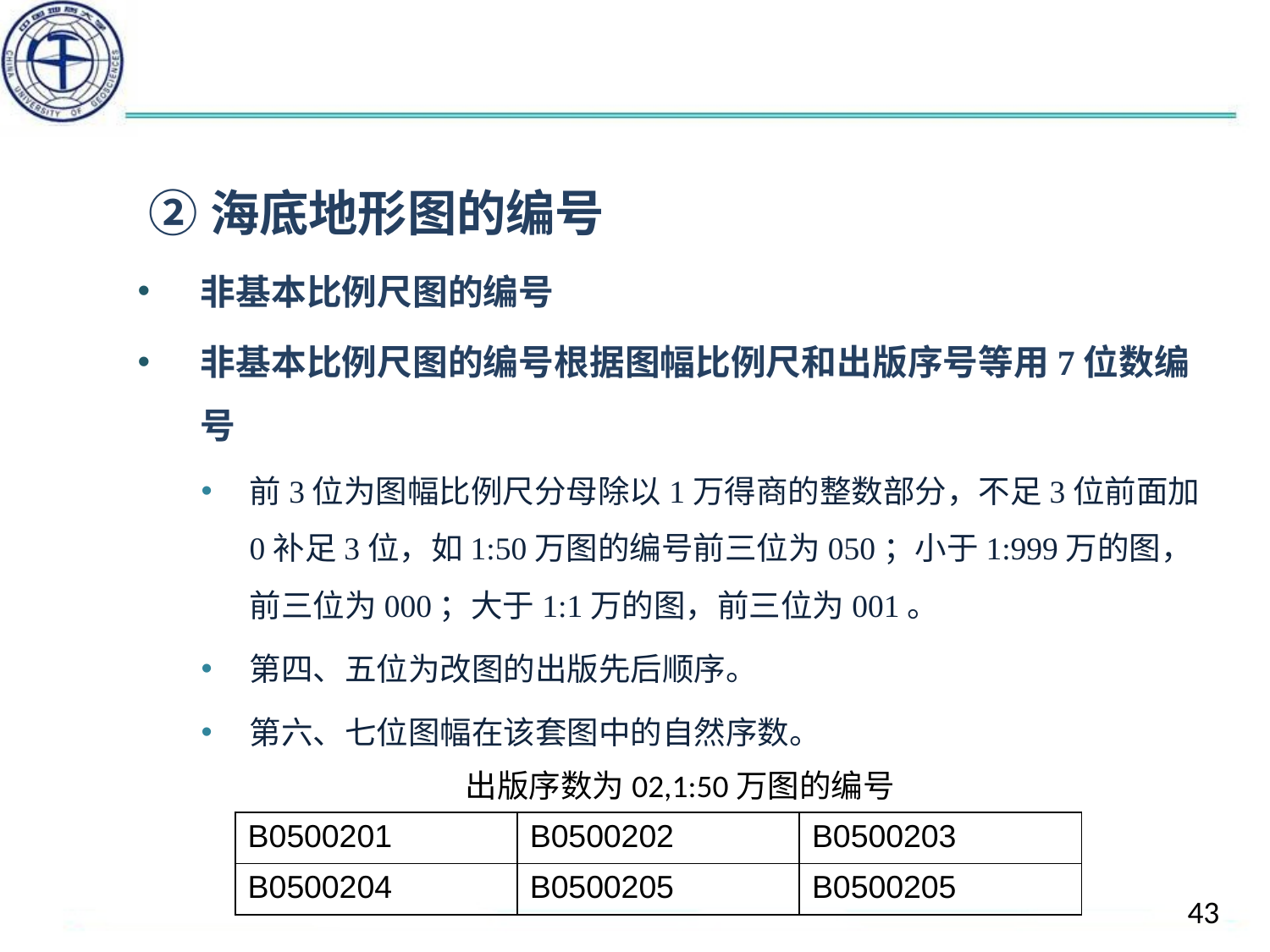

#
 ②海底地形图的编号
非基本比例尺图的编号
非基本比例尺图的编号根据图幅比例尺和出版序号等用7位数编号
前3位为图幅比例尺分母除以1万得商的整数部分，不足3位前面加0补足3位，如1:50万图的编号前三位为050；小于1:999万的图，前三位为000；大于1:1万的图，前三位为001。
第四、五位为改图的出版先后顺序。
第六、七位图幅在该套图中的自然序数。

出版序数为02,1:50万图的编号
| B0500201 | B0500202 | B0500203 |
| --- | --- | --- |
| B0500204 | B0500205 | B0500205 |